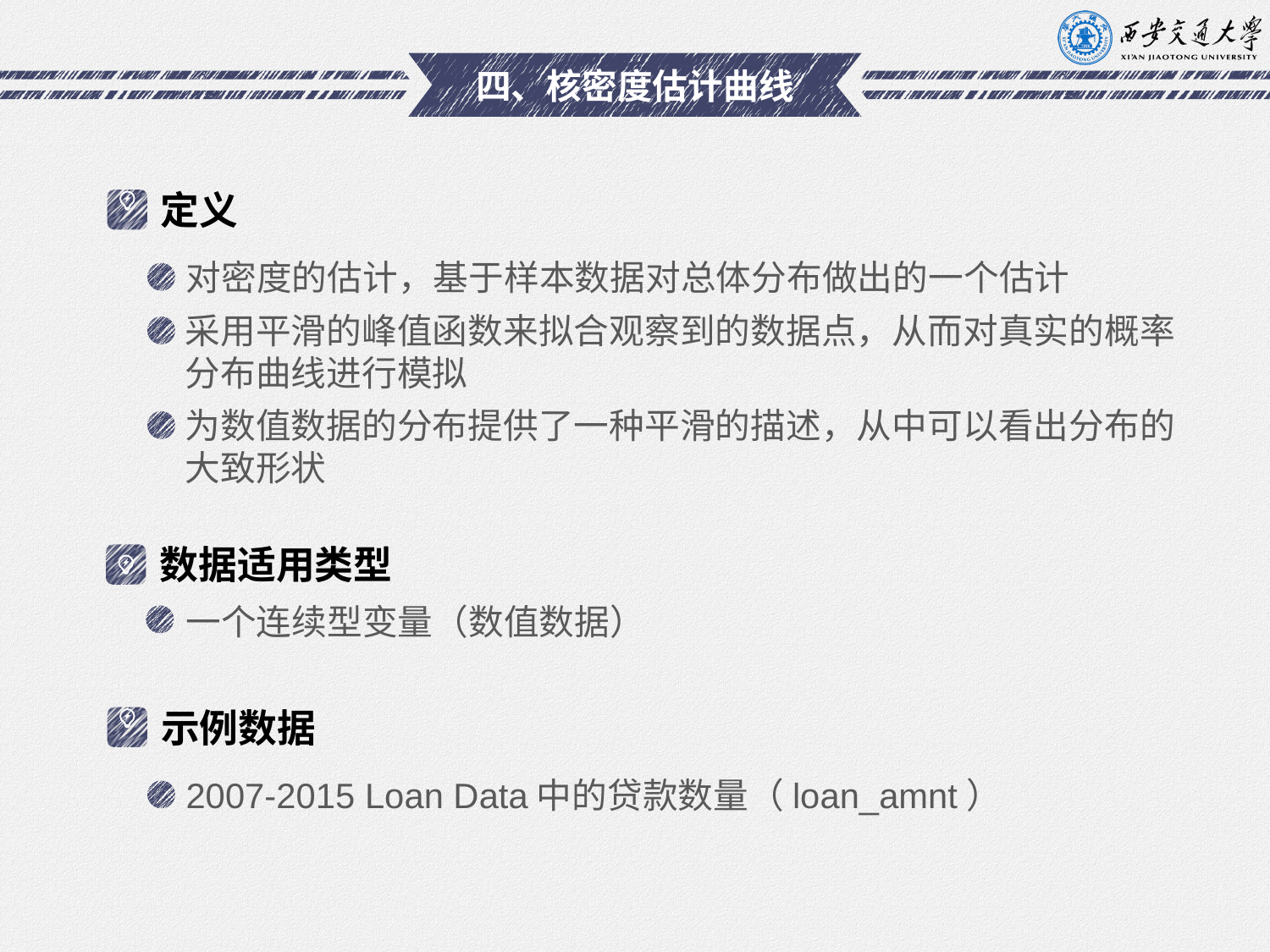

# 四、核密度估计曲线
定义

对密度的估计，基于样本数据对总体分布做出的一个估计

采用平滑的峰值函数来拟合观察到的数据点，从而对真实的概率分布曲线进行模拟

为数值数据的分布提供了一种平滑的描述，从中可以看出分布的大致形状

数据适用类型

一个连续型变量（数值数据）

示例数据

2007-2015 Loan Data中的贷款数量（loan_amnt）